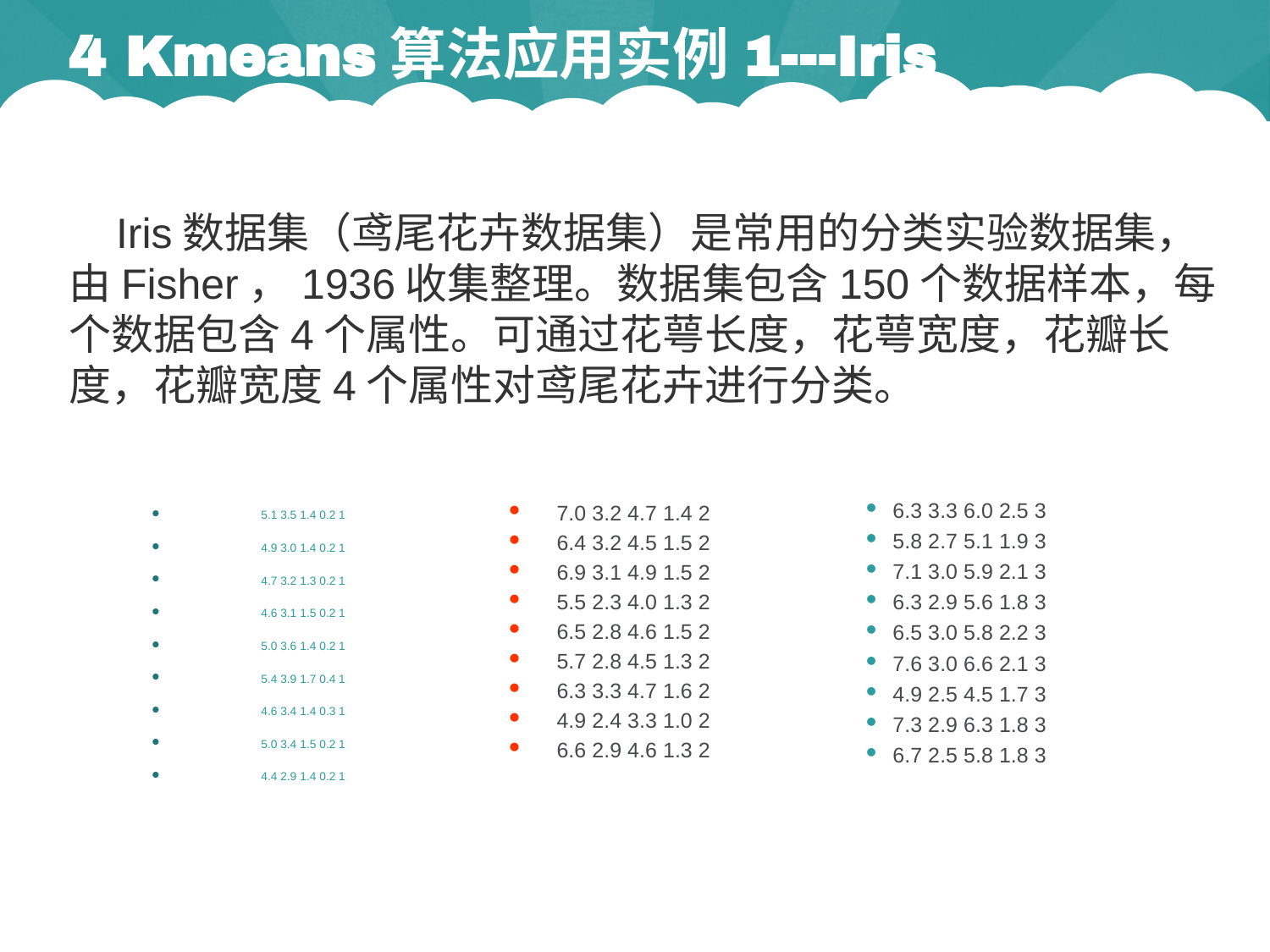

# 4 Kmeans算法应用实例1---Iris
    Iris数据集（鸢尾花卉数据集）是常用的分类实验数据集，由Fisher，1936收集整理。数据集包含150个数据样本，每个数据包含4个属性。可通过花萼长度，花萼宽度，花瓣长度，花瓣宽度4个属性对鸢尾花卉进行分类。

5.1 3.5 1.4 0.2 1
4.9 3.0 1.4 0.2 1
4.7 3.2 1.3 0.2 1
4.6 3.1 1.5 0.2 1
5.0 3.6 1.4 0.2 1
5.4 3.9 1.7 0.4 1
4.6 3.4 1.4 0.3 1
5.0 3.4 1.5 0.2 1
4.4 2.9 1.4 0.2 1
6.3 3.3 6.0 2.5 3
5.8 2.7 5.1 1.9 3
7.1 3.0 5.9 2.1 3
6.3 2.9 5.6 1.8 3
6.5 3.0 5.8 2.2 3
7.6 3.0 6.6 2.1 3
4.9 2.5 4.5 1.7 3
7.3 2.9 6.3 1.8 3
6.7 2.5 5.8 1.8 3
7.0 3.2 4.7 1.4 2
6.4 3.2 4.5 1.5 2
6.9 3.1 4.9 1.5 2
5.5 2.3 4.0 1.3 2
6.5 2.8 4.6 1.5 2
5.7 2.8 4.5 1.3 2
6.3 3.3 4.7 1.6 2
4.9 2.4 3.3 1.0 2
6.6 2.9 4.6 1.3 2